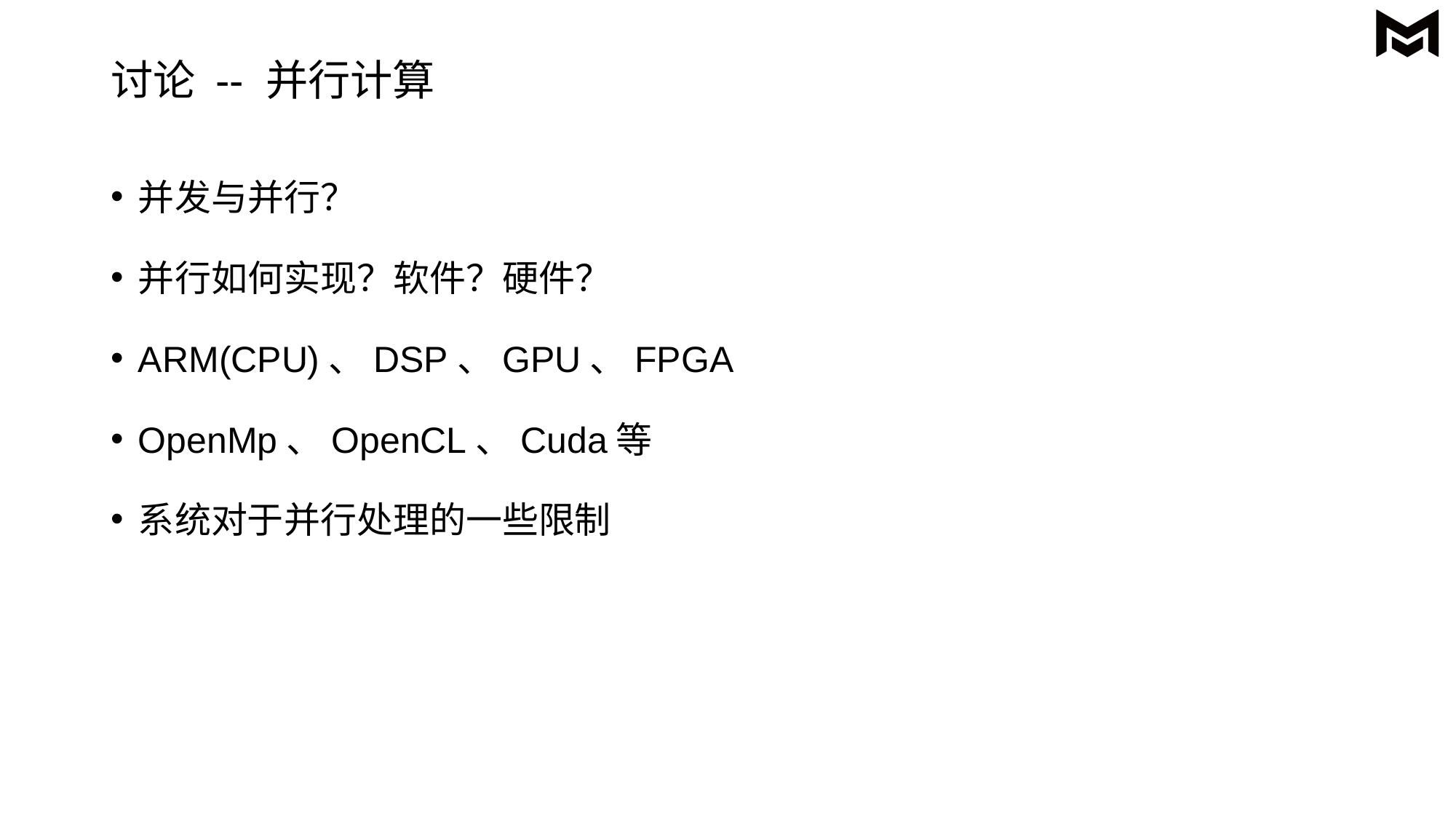

# 讨论 -- 并行计算
并发与并行？
并行如何实现？软件？硬件？
ARM(CPU)、DSP、GPU、FPGA
OpenMp、OpenCL、Cuda等
系统对于并行处理的一些限制